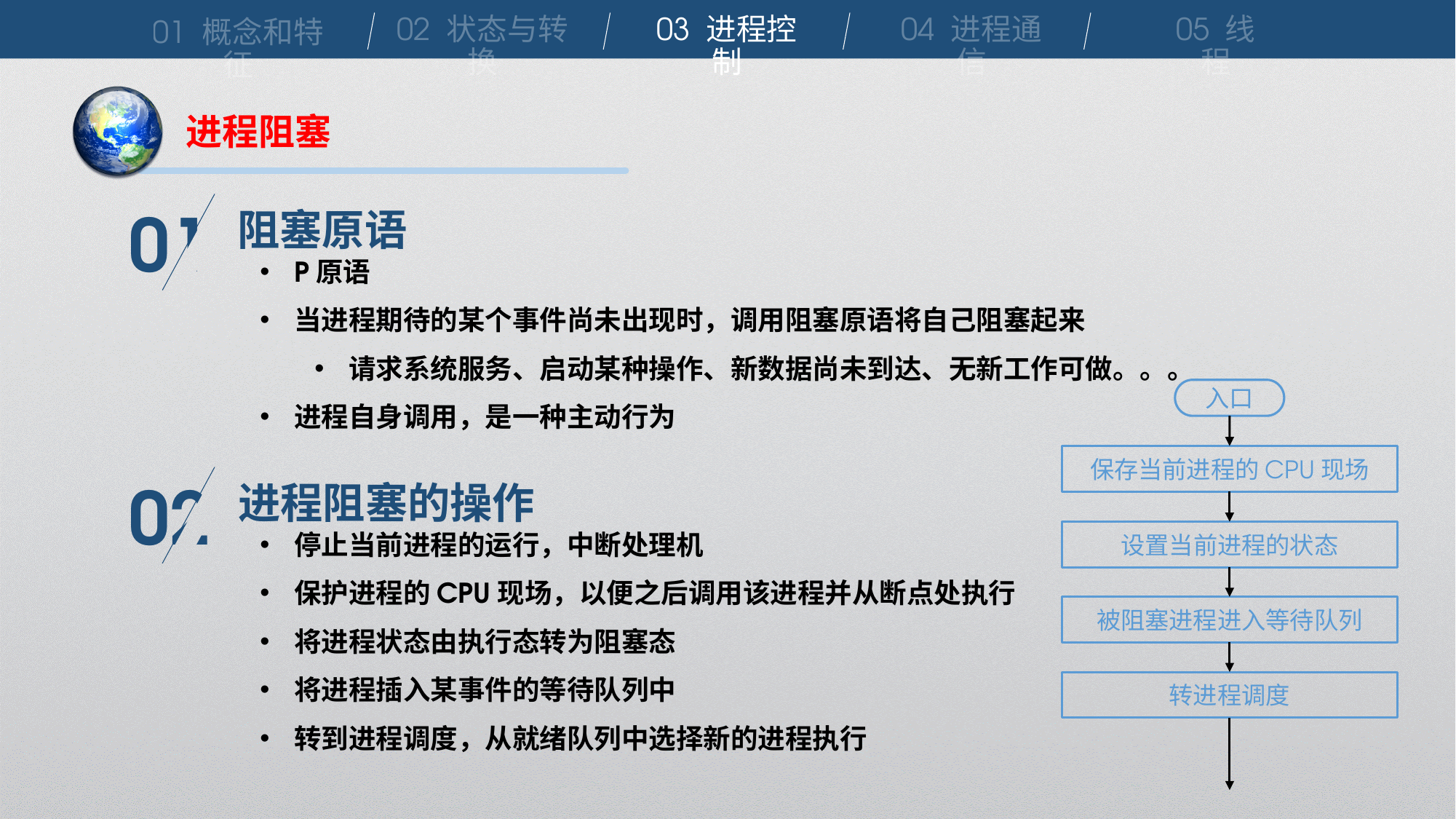

02 状态与转换
03 进程控制
04 进程通信
05 线程
01 概念和特征
进程阻塞
阻塞原语

01
P原语
当进程期待的某个事件尚未出现时，调用阻塞原语将自己阻塞起来
请求系统服务、启动某种操作、新数据尚未到达、无新工作可做。。。
进程自身调用，是一种主动行为
入口
保存当前进程的CPU现场
设置当前进程的状态
被阻塞进程进入等待队列
转进程调度
进程阻塞的操作

02
停止当前进程的运行，中断处理机
保护进程的CPU现场，以便之后调用该进程并从断点处执行
将进程状态由执行态转为阻塞态
将进程插入某事件的等待队列中
转到进程调度，从就绪队列中选择新的进程执行